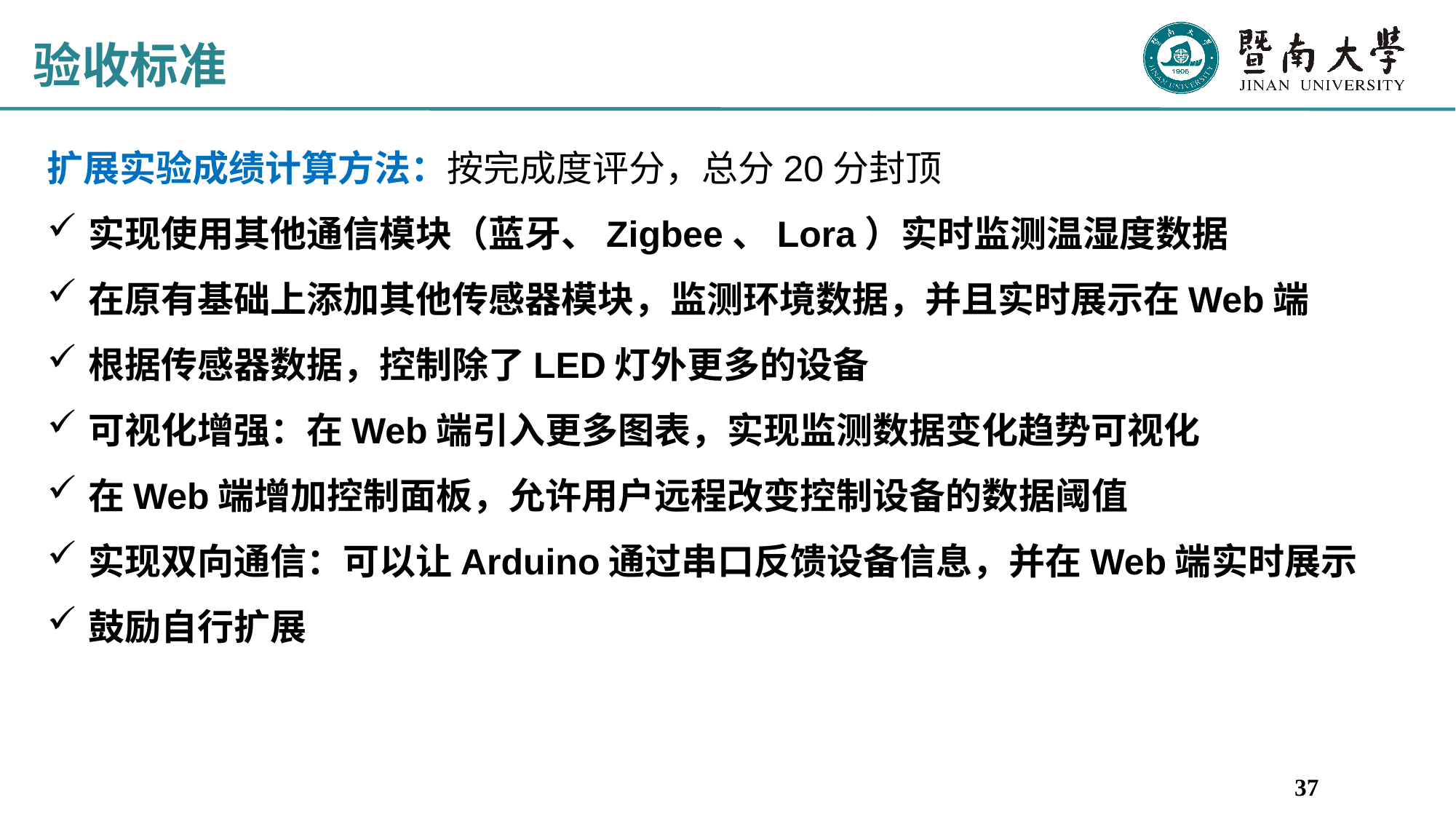

# 验收标准
扩展实验成绩计算方法：按完成度评分，总分20分封顶
实现使用其他通信模块（蓝牙、Zigbee、Lora）实时监测温湿度数据
在原有基础上添加其他传感器模块，监测环境数据，并且实时展示在Web端
根据传感器数据，控制除了LED灯外更多的设备
可视化增强：在Web端引入更多图表，实现监测数据变化趋势可视化
在Web端增加控制面板，允许用户远程改变控制设备的数据阈值
实现双向通信：可以让Arduino通过串口反馈设备信息，并在Web端实时展示
鼓励自行扩展